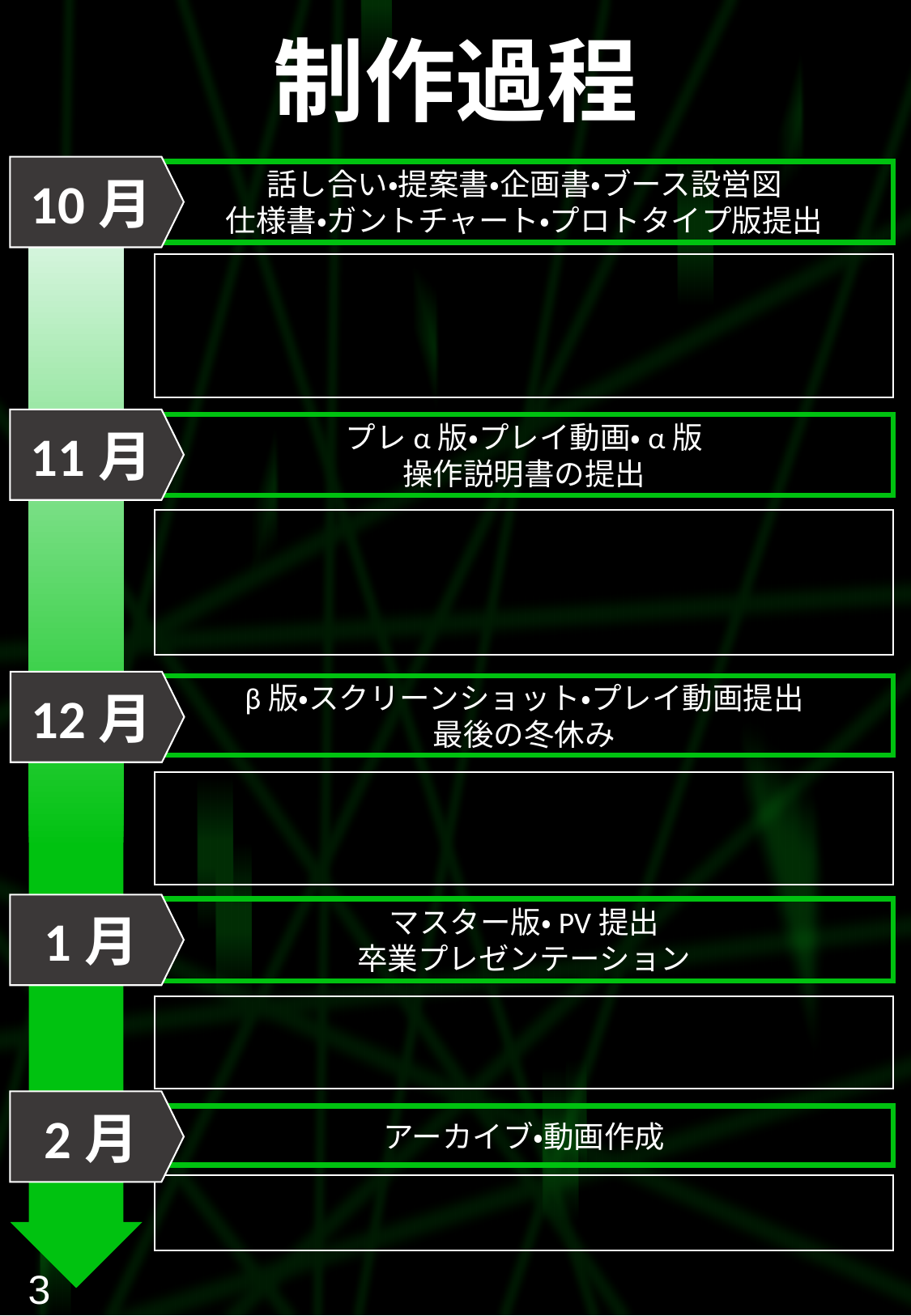

制作過程
10月

話し合い・提案書・企画書・ブース設営図
仕様書・ガントチャート・プロトタイプ版提出

11月
プレα版・プレイ動画・α版
操作説明書の提出

12月
β版・スクリーンショット・プレイ動画提出
最後の冬休み

1月
マスター版・PV提出
卒業プレゼンテーション

2月
アーカイブ・動画作成

3